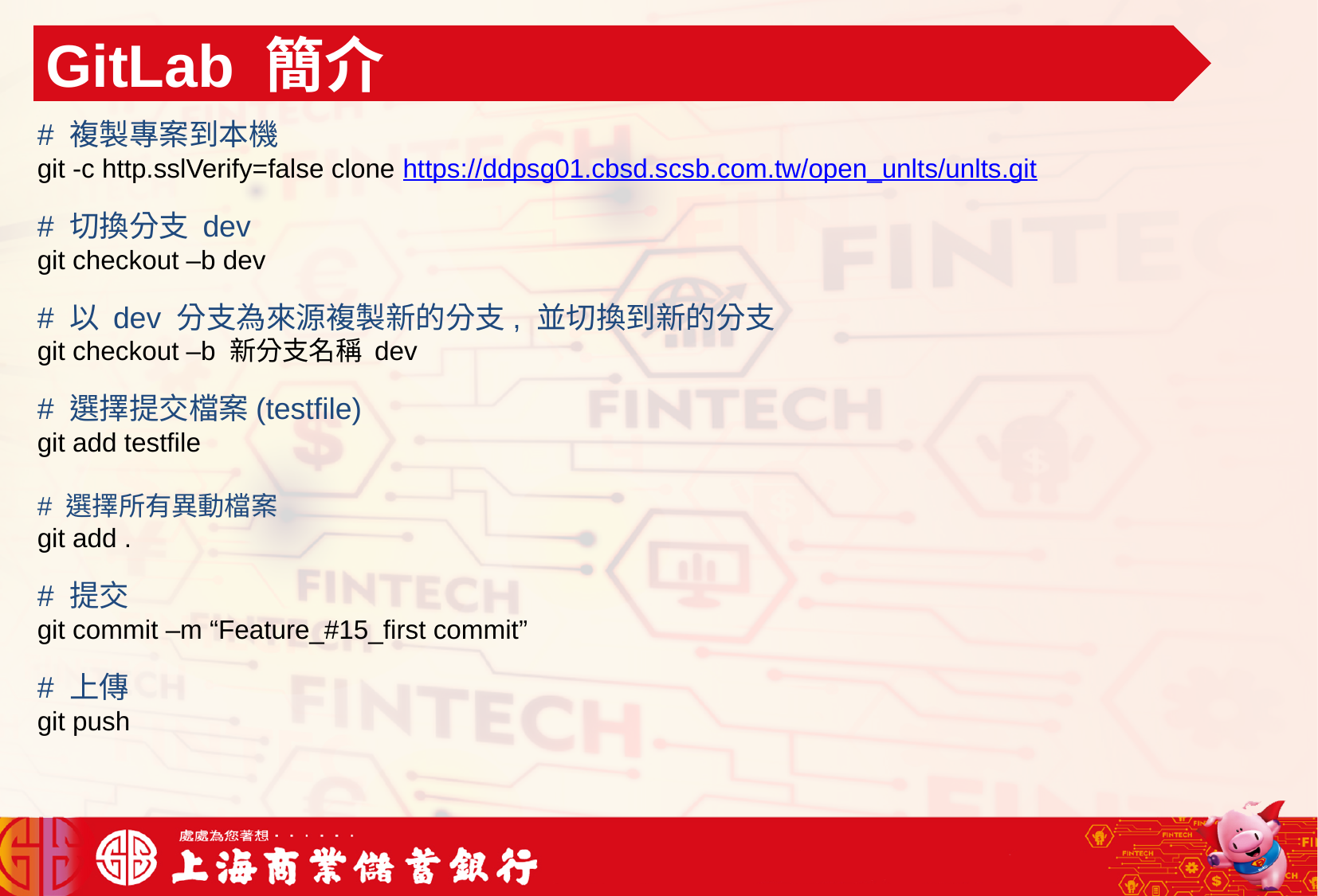

GitLab 簡介
# 複製專案到本機
git -c http.sslVerify=false clone https://ddpsg01.cbsd.scsb.com.tw/open_unlts/unlts.git

# 切換分支 dev
git checkout –b dev

# 以 dev 分支為來源複製新的分支, 並切換到新的分支
git checkout –b 新分支名稱 dev

# 選擇提交檔案(testfile)
git add testfile

# 選擇所有異動檔案
git add .

# 提交
git commit –m “Feature_#15_first commit”

# 上傳
git push